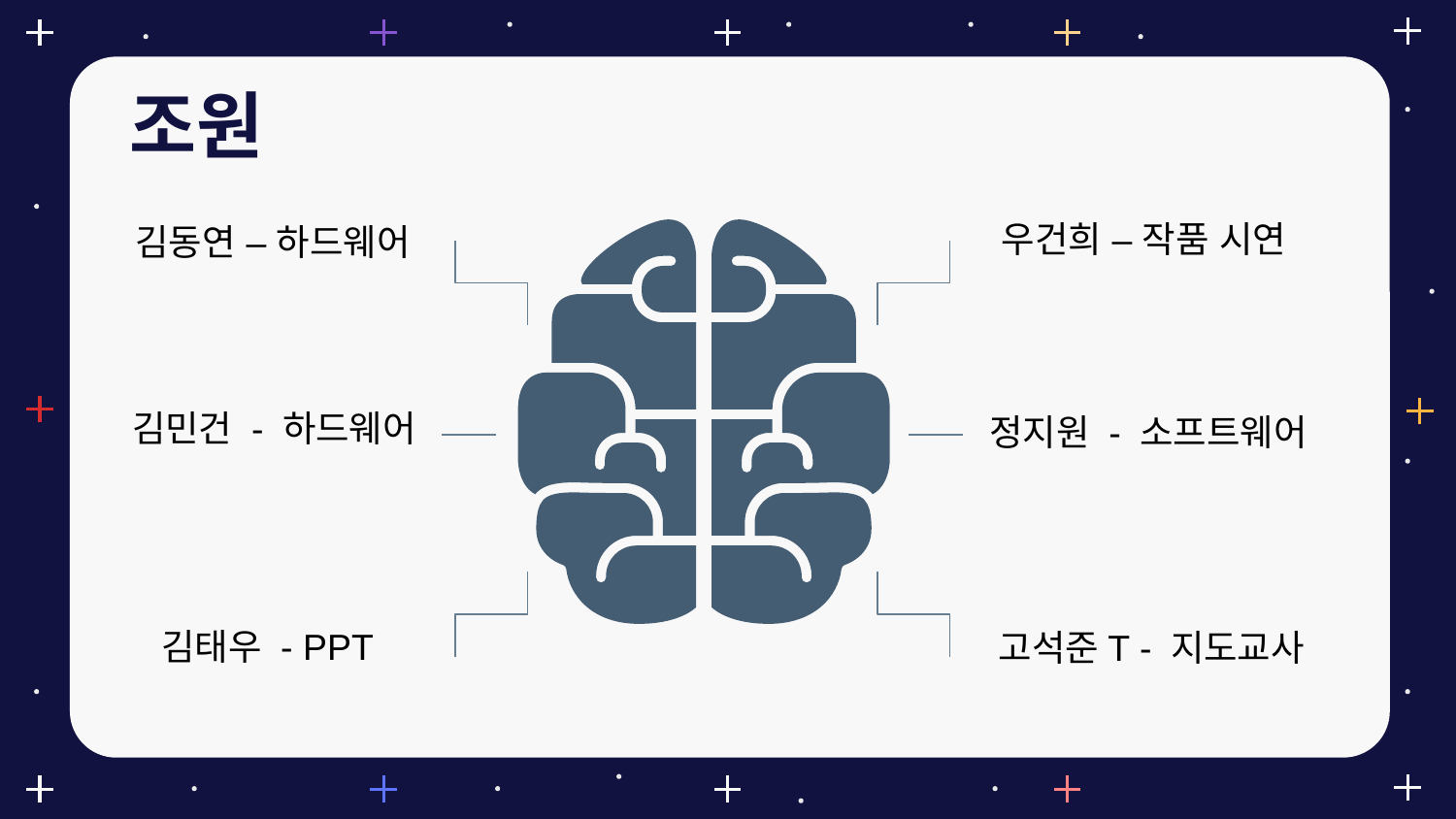

# 조원
우건희 – 작품 시연
김동연 – 하드웨어

김민건 - 하드웨어
정지원 - 소프트웨어
김태우 - PPT
고석준T - 지도교사